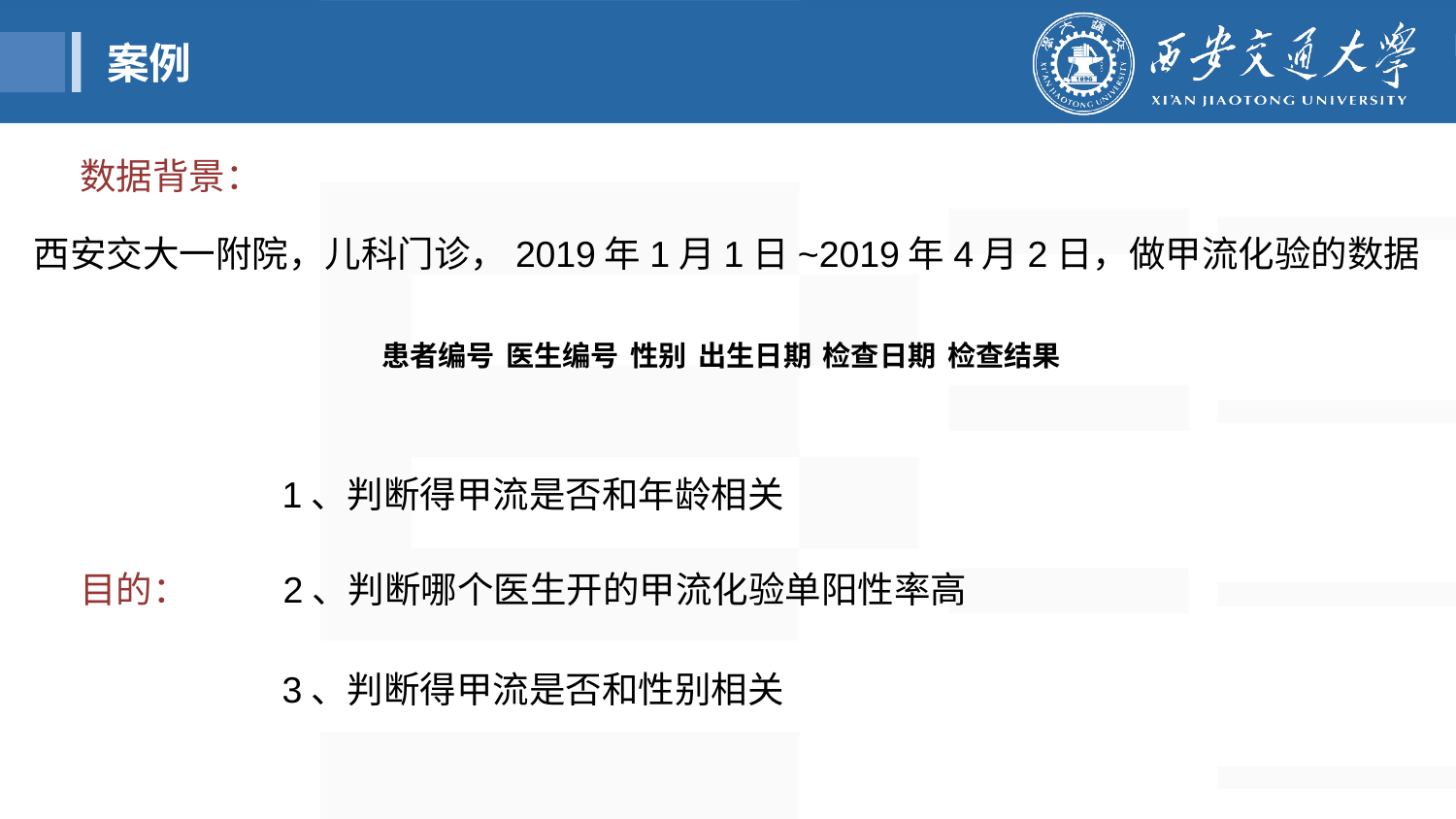

案例

数据背景：
西安交大一附院，儿科门诊，2019年1月1日~2019年4月2日，做甲流化验的数据
患者编号 医生编号 性别 出生日期 检查日期 检查结果
1、判断得甲流是否和年龄相关
目的：
2、判断哪个医生开的甲流化验单阳性率高
3、判断得甲流是否和性别相关